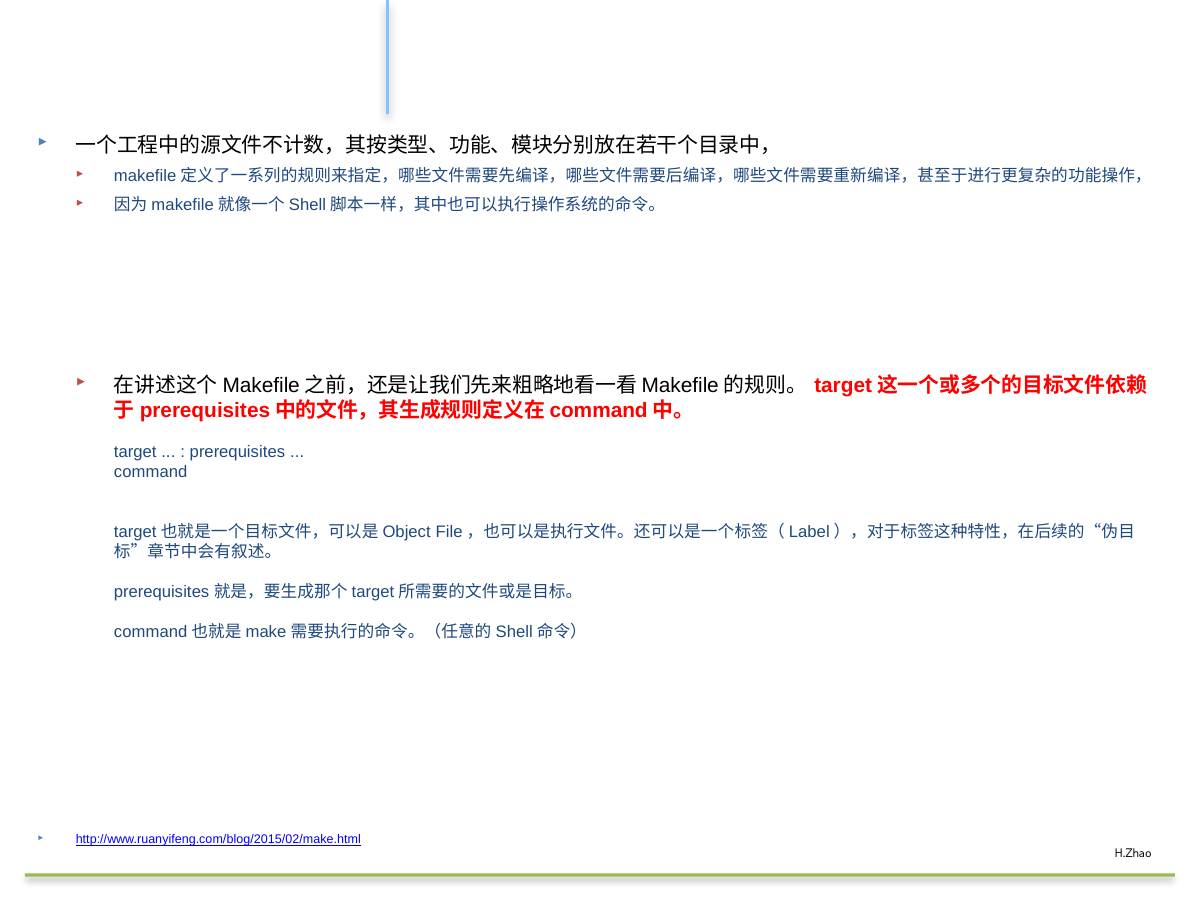

#

一个工程中的源文件不计数，其按类型、功能、模块分别放在若干个目录中，
makefile定义了一系列的规则来指定，哪些文件需要先编译，哪些文件需要后编译，哪些文件需要重新编译，甚至于进行更复杂的功能操作，
因为makefile就像一个Shell脚本一样，其中也可以执行操作系统的命令。

在讲述这个Makefile之前，还是让我们先来粗略地看一看Makefile的规则。 target这一个或多个的目标文件依赖于prerequisites中的文件，其生成规则定义在command中。
target ... : prerequisites ...
command
target也就是一个目标文件，可以是Object File，也可以是执行文件。还可以是一个标签（Label），对于标签这种特性，在后续的“伪目标”章节中会有叙述。
prerequisites就是，要生成那个target所需要的文件或是目标。
command也就是make需要执行的命令。（任意的Shell命令）
http://www.ruanyifeng.com/blog/2015/02/make.html